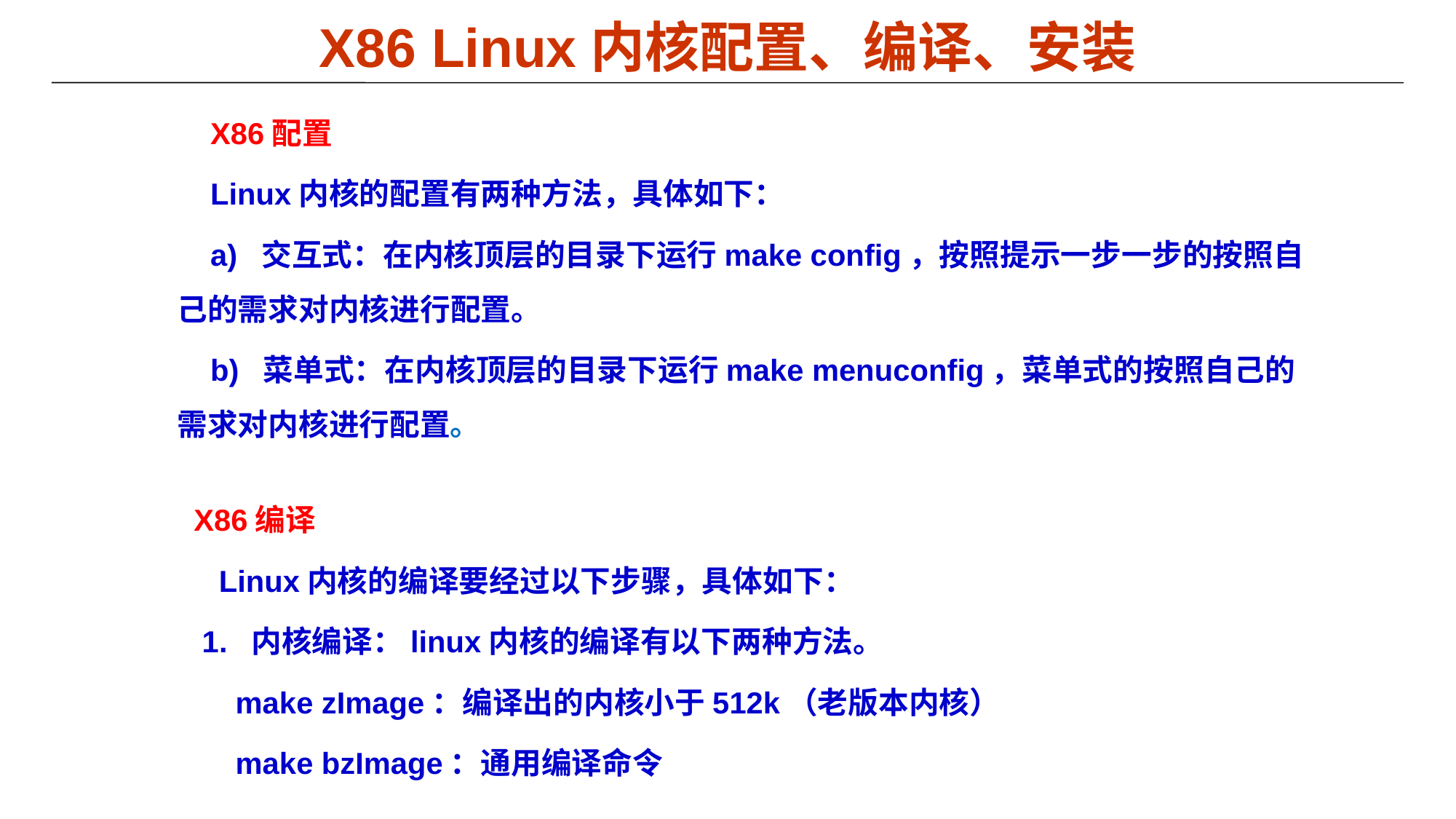

# X86 Linux内核配置、编译、安装
    X86配置
    Linux内核的配置有两种方法，具体如下：
    a)  交互式：在内核顶层的目录下运行make config，按照提示一步一步的按照自己的需求对内核进行配置。
    b)  菜单式：在内核顶层的目录下运行make menuconfig，菜单式的按照自己的需求对内核进行配置。

  X86编译
     Linux内核的编译要经过以下步骤，具体如下：
   1.  内核编译：linux内核的编译有以下两种方法。
       make zImage：编译出的内核小于512k（老版本内核）
       make bzImage：通用编译命令